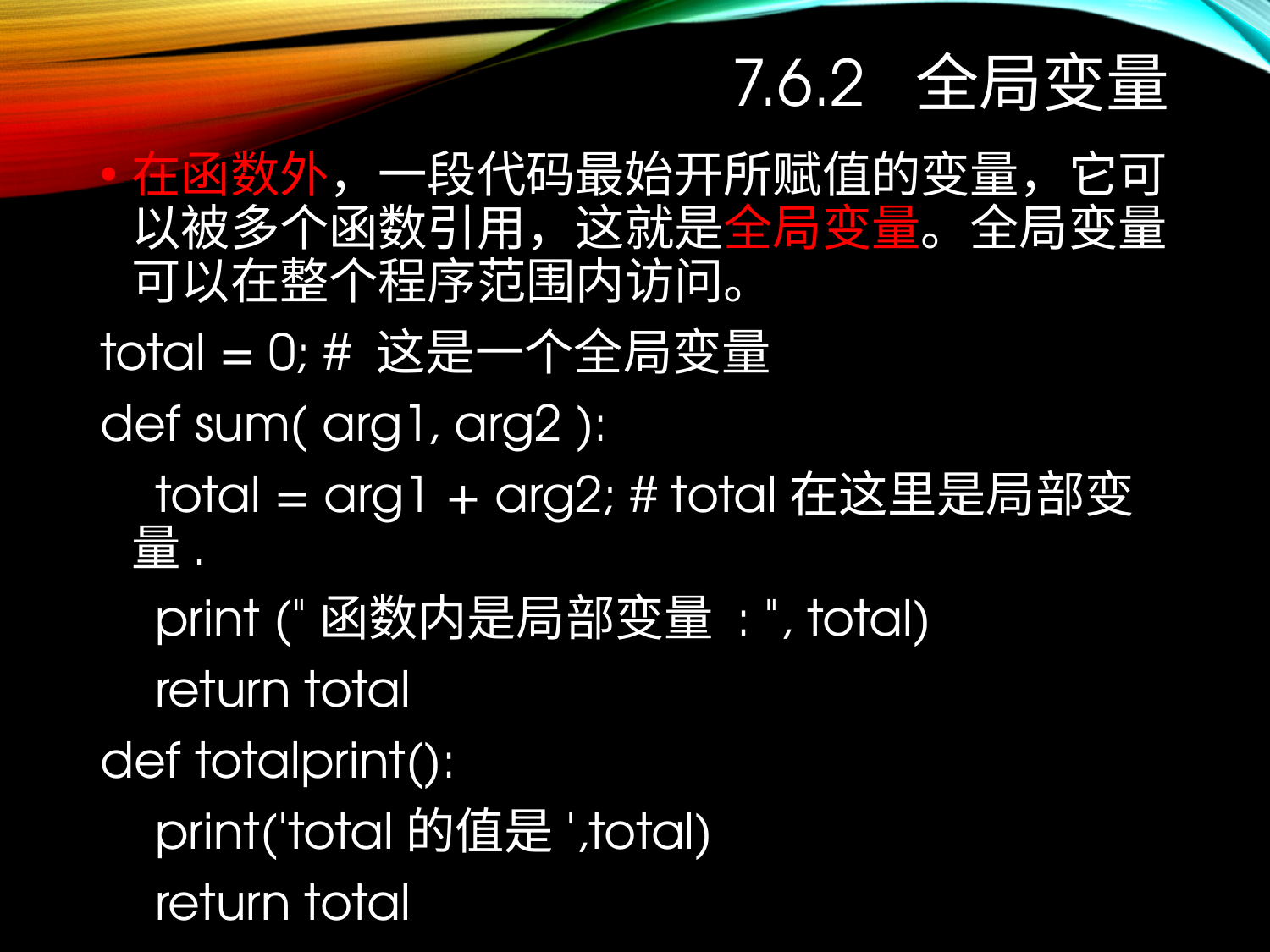

# 7.6.2  全局变量
在函数外，一段代码最始开所赋值的变量，它可以被多个函数引用，这就是全局变量。全局变量可以在整个程序范围内访问。
total = 0; # 这是一个全局变量
def sum( arg1, arg2 ):
    total = arg1 + arg2; # total在这里是局部变量.
    print ("函数内是局部变量 : ", total)
    return total
def totalprint():
    print('total的值是',total)
    return total